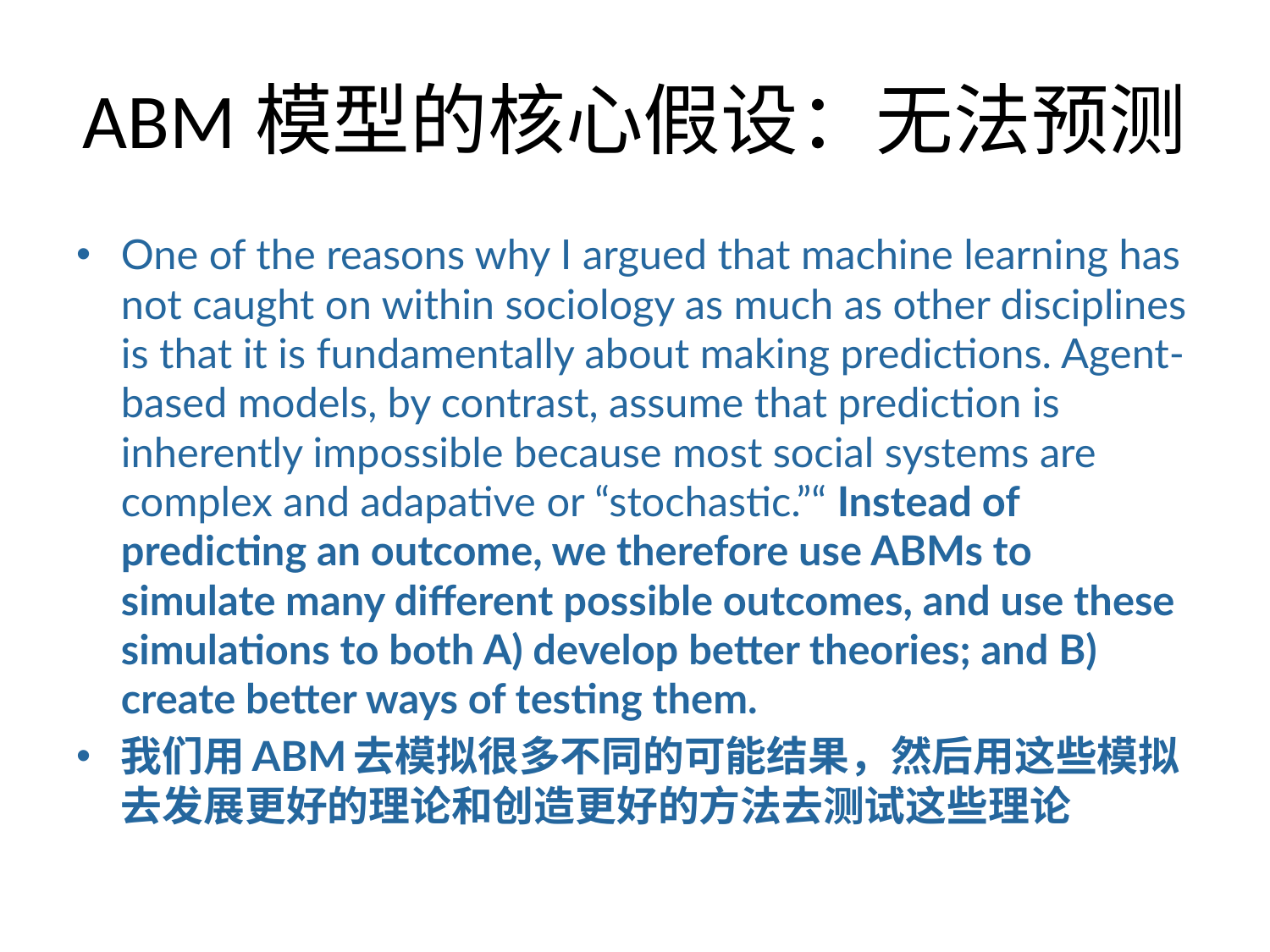

# ABM模型的核心假设：无法预测
One of the reasons why I argued that machine learning has not caught on within sociology as much as other disciplines is that it is fundamentally about making predictions. Agent-based models, by contrast, assume that prediction is inherently impossible because most social systems are complex and adapative or “stochastic.”“ Instead of predicting an outcome, we therefore use ABMs to simulate many different possible outcomes, and use these simulations to both A) develop better theories; and B) create better ways of testing them.
我们用ABM去模拟很多不同的可能结果，然后用这些模拟去发展更好的理论和创造更好的方法去测试这些理论